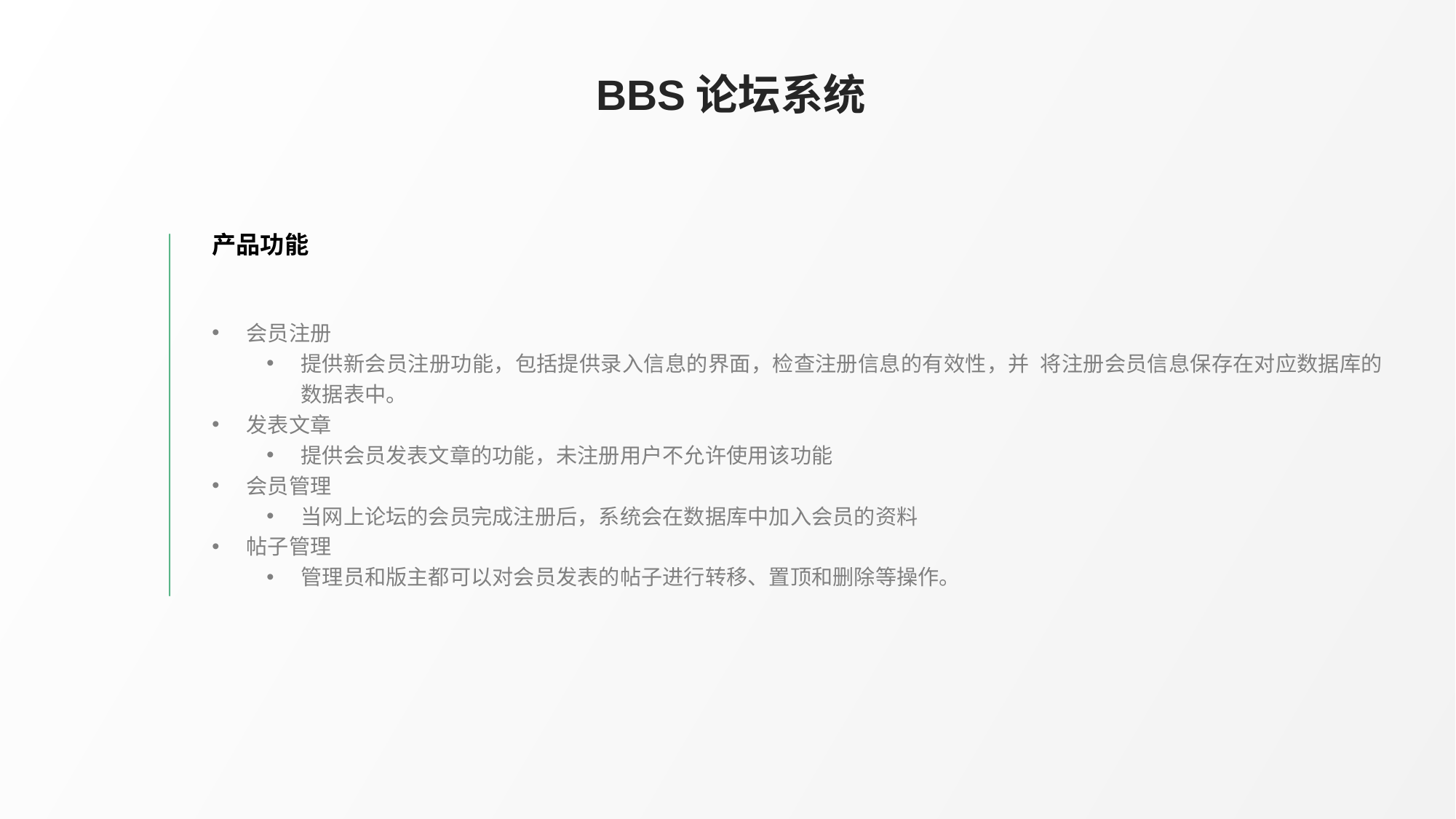

BBS论坛系统
产品功能
会员注册
提供新会员注册功能，包括提供录入信息的界面，检查注册信息的有效性，并 将注册会员信息保存在对应数据库的数据表中。
发表文章
提供会员发表文章的功能，未注册用户不允许使用该功能
会员管理
当网上论坛的会员完成注册后，系统会在数据库中加入会员的资料
帖子管理
管理员和版主都可以对会员发表的帖子进行转移、置顶和删除等操作。